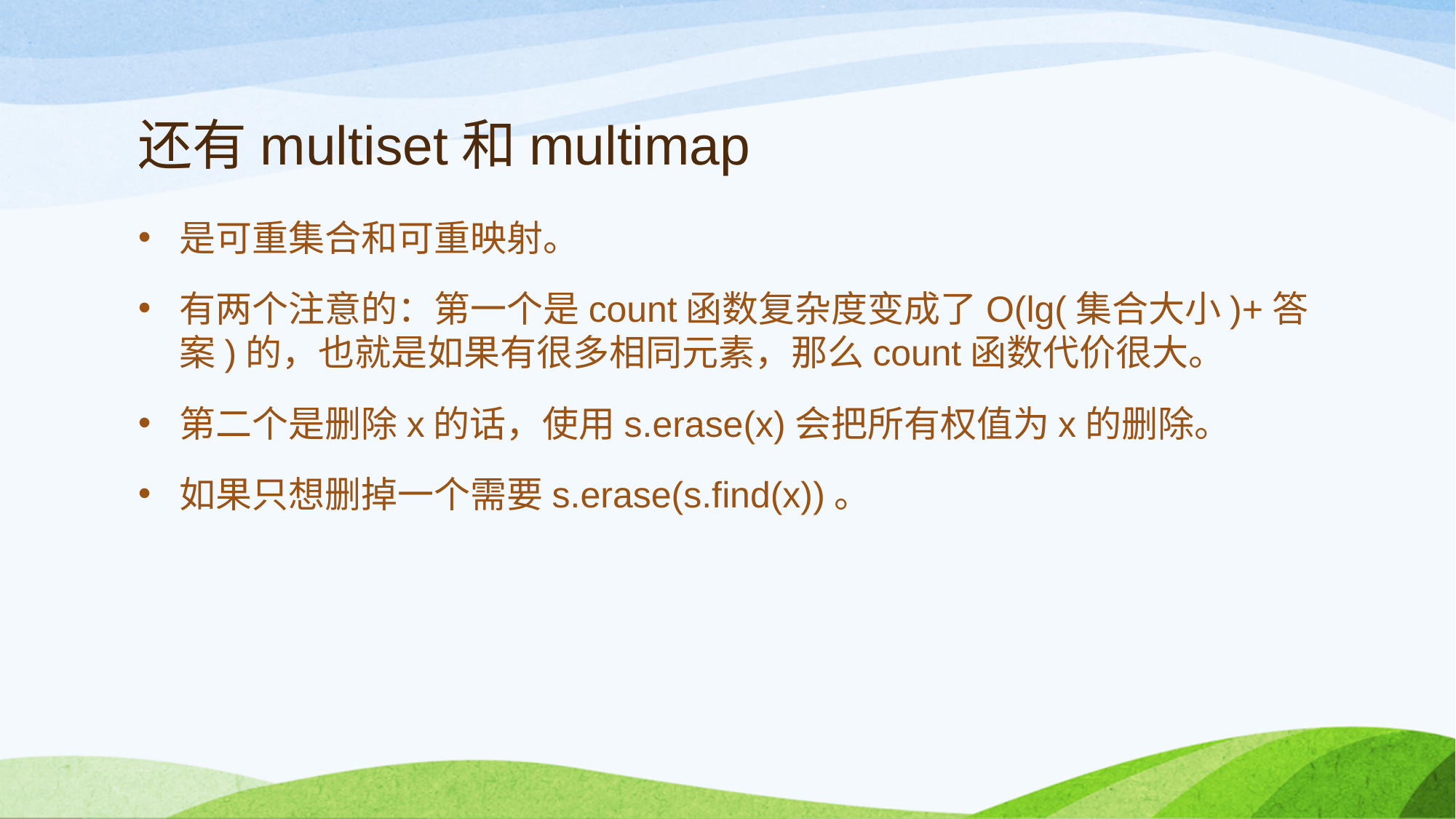

# 还有multiset和multimap
是可重集合和可重映射。
有两个注意的：第一个是count函数复杂度变成了O(lg(集合大小)+答案)的，也就是如果有很多相同元素，那么count函数代价很大。
第二个是删除x的话，使用s.erase(x)会把所有权值为x的删除。
如果只想删掉一个需要s.erase(s.find(x))。